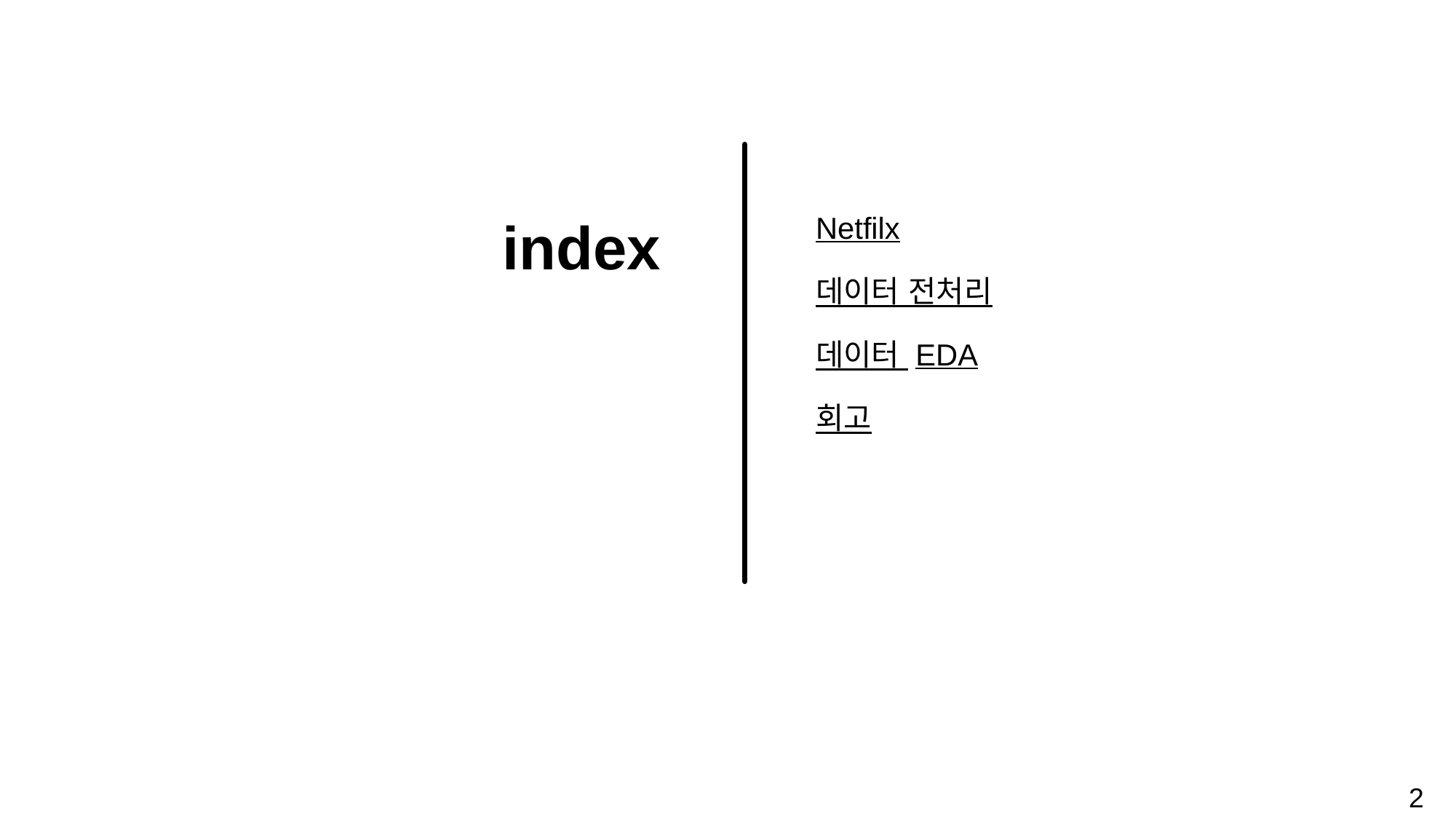

index
Netfilx
데이터 전처리
데이터 EDA
회고
2